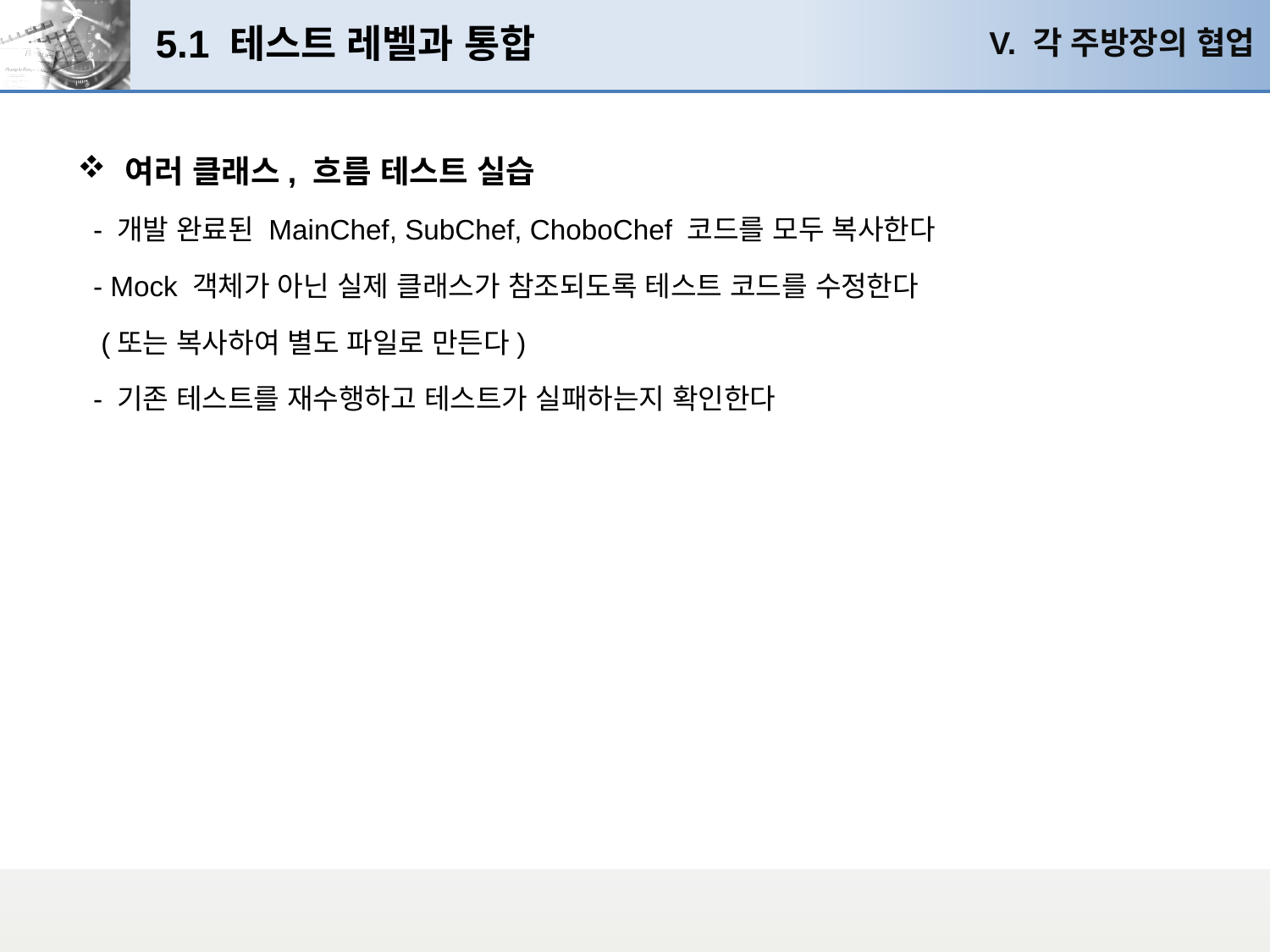

# 5.1 테스트 레벨과 통합
V. 각 주방장의 협업
여러 클래스, 흐름 테스트 실습
  - 개발 완료된 MainChef, SubChef, ChoboChef 코드를 모두 복사한다
  - Mock 객체가 아닌 실제 클래스가 참조되도록 테스트 코드를 수정한다
   (또는 복사하여 별도 파일로 만든다)
  - 기존 테스트를 재수행하고 테스트가 실패하는지 확인한다